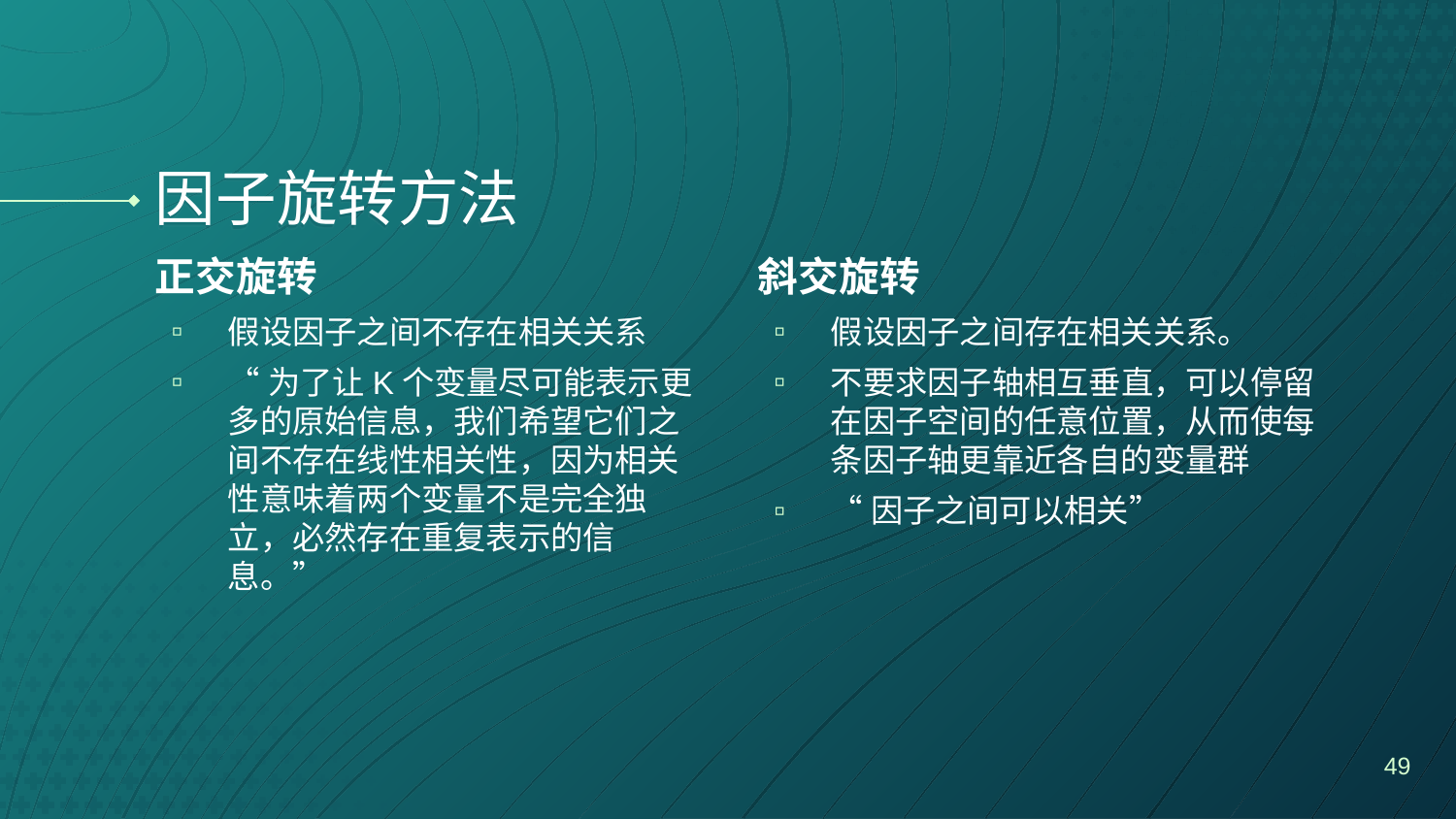

# 因子旋转方法
正交旋转
假设因子之间不存在相关关系
“为了让K个变量尽可能表示更多的原始信息，我们希望它们之间不存在线性相关性，因为相关性意味着两个变量不是完全独立，必然存在重复表示的信息。”

斜交旋转
假设因子之间存在相关关系。
不要求因子轴相互垂直，可以停留在因子空间的任意位置，从而使每条因子轴更靠近各自的变量群
“因子之间可以相关”
49